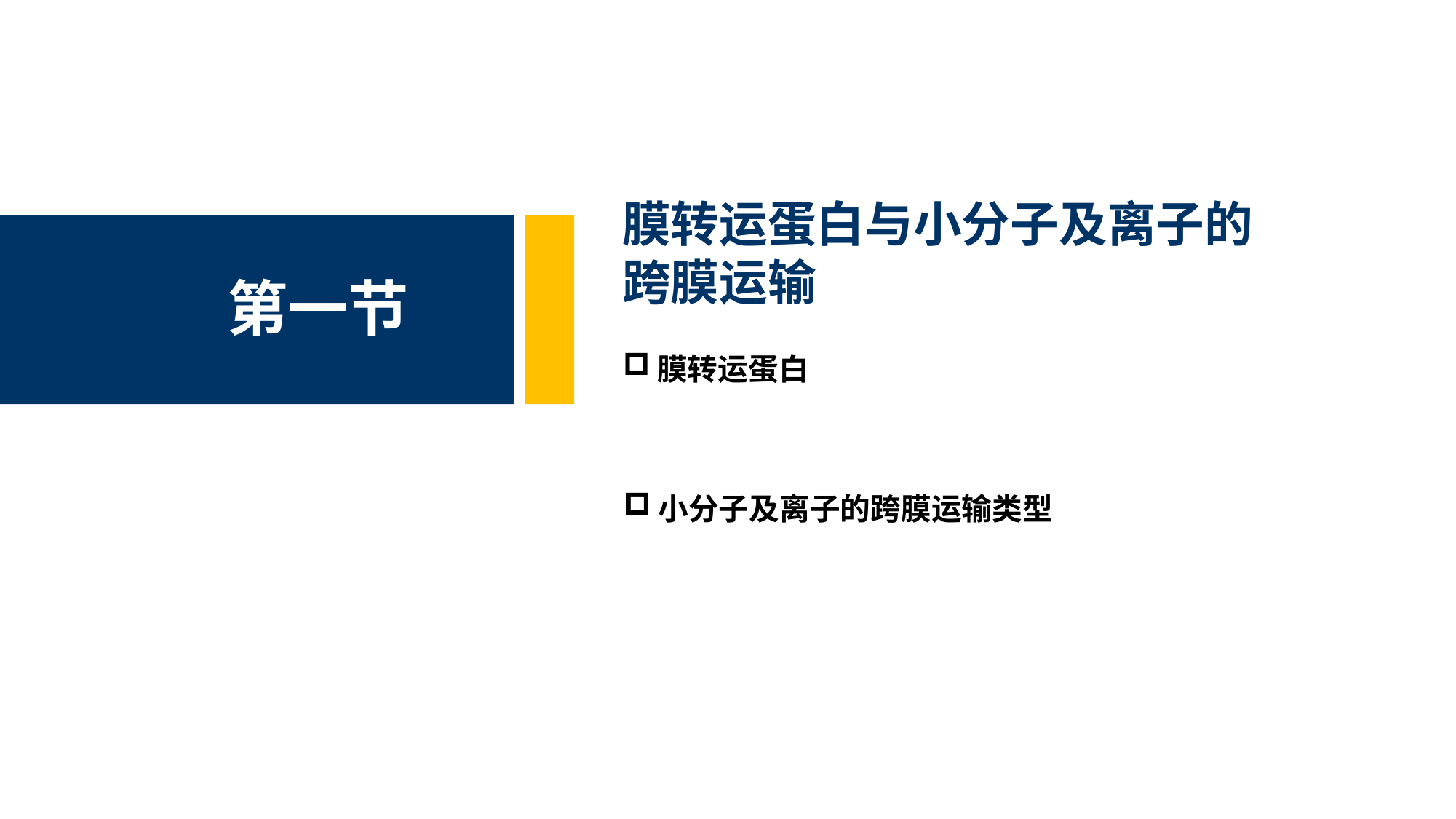

膜转运蛋白与小分子及离子的跨膜运输

第一节
膜转运蛋白
小分子及离子的跨膜运输类型